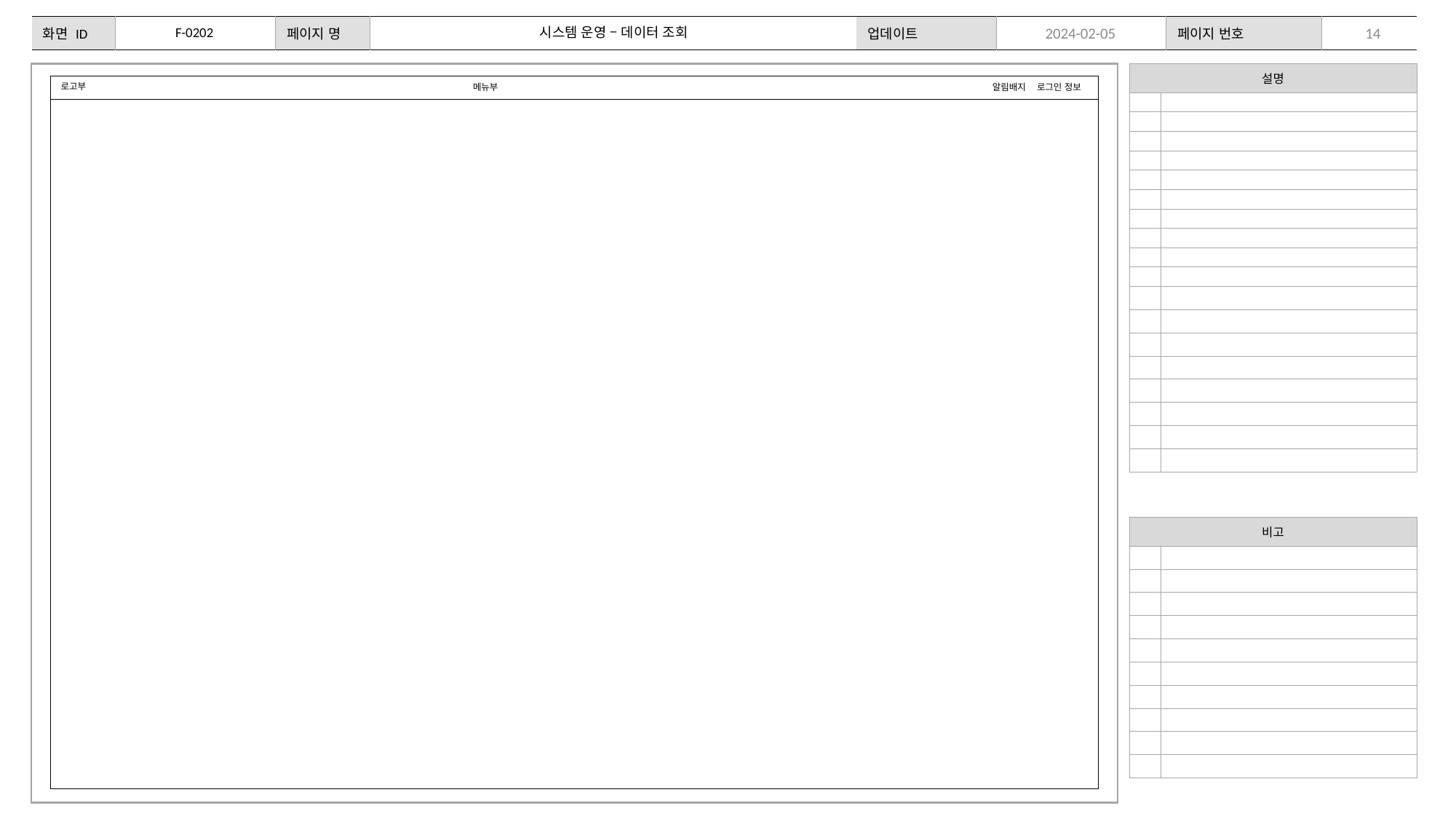

F-0202
시스템 운영 – 데이터 조회
14
2024-02-05
| 설명 |  |
| --- | --- |
|  |  |
|  |  |
|  |  |
|  |  |
|  |  |
|  |  |
|  |  |
|  |  |
|  |  |
|  |  |
|  |  |
|  |  |
|  |  |
|  |  |
|  |  |
|  |  |
|  |  |
|  |  |

로고부
메뉴부
알림배지
로그인 정보

| 비고 |  |
| --- | --- |
|  |  |
|  |  |
|  |  |
|  |  |
|  |  |
|  |  |
|  |  |
|  |  |
|  |  |
|  |  |